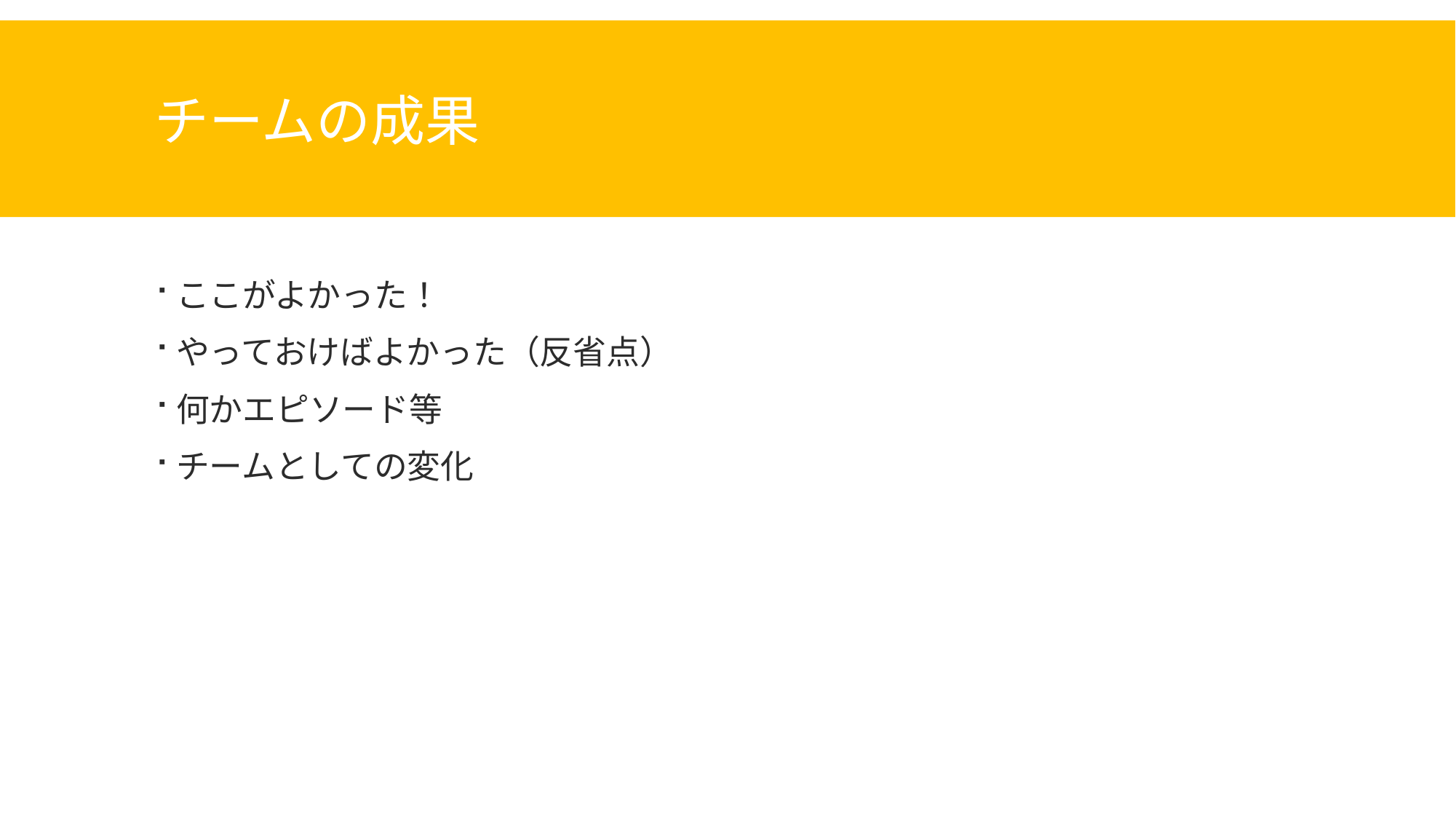

# チームの成果
ここがよかった！
やっておけばよかった（反省点）
何かエピソード等
チームとしての変化
15